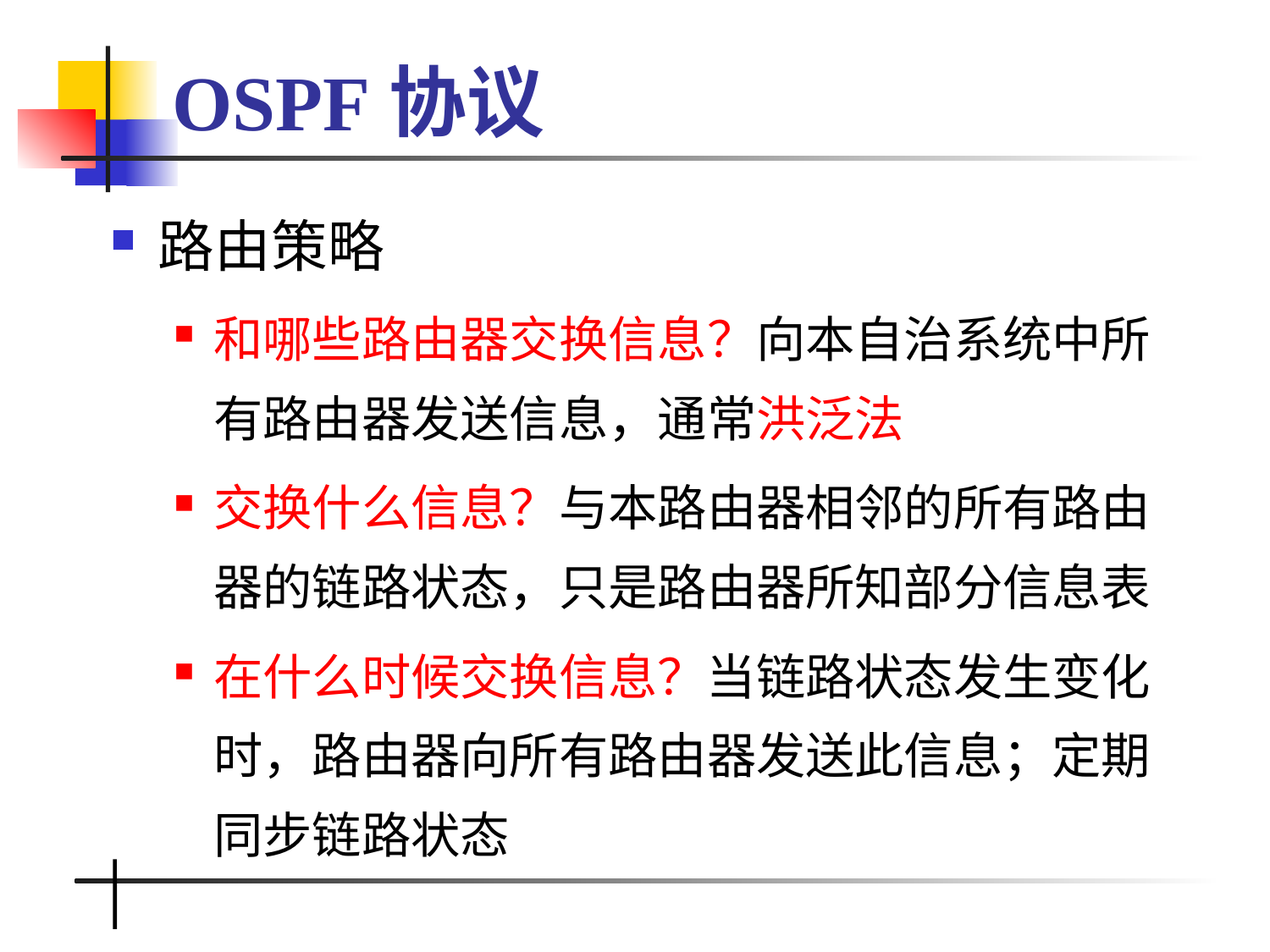

# OSPF协议
路由策略
和哪些路由器交换信息？向本自治系统中所有路由器发送信息，通常洪泛法
交换什么信息？与本路由器相邻的所有路由器的链路状态，只是路由器所知部分信息表
在什么时候交换信息？当链路状态发生变化时，路由器向所有路由器发送此信息；定期同步链路状态